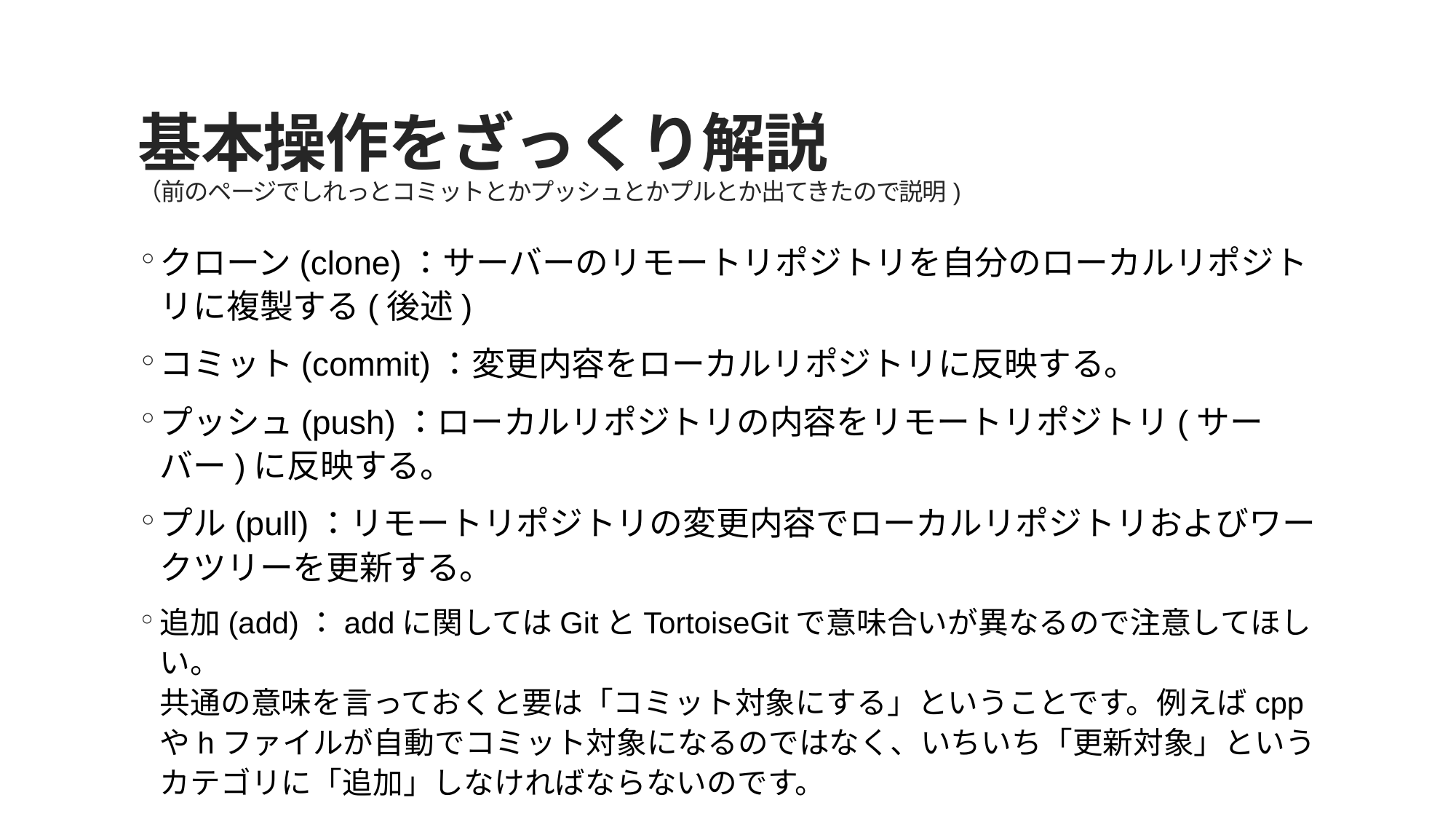

# 基本操作をざっくり解説 （前のページでしれっとコミットとかプッシュとかプルとか出てきたので説明)
クローン(clone)：サーバーのリモートリポジトリを自分のローカルリポジトリに複製する(後述)
コミット(commit)：変更内容をローカルリポジトリに反映する。
プッシュ(push)：ローカルリポジトリの内容をリモートリポジトリ(サーバー)に反映する。
プル(pull)：リモートリポジトリの変更内容でローカルリポジトリおよびワークツリーを更新する。
追加(add)：addに関してはGitとTortoiseGitで意味合いが異なるので注意してほしい。
共通の意味を言っておくと要は「コミット対象にする」ということです。例えばcppやhファイルが自動でコミット対象になるのではなく、いちいち「更新対象」というカテゴリに「追加」しなければならないのです。